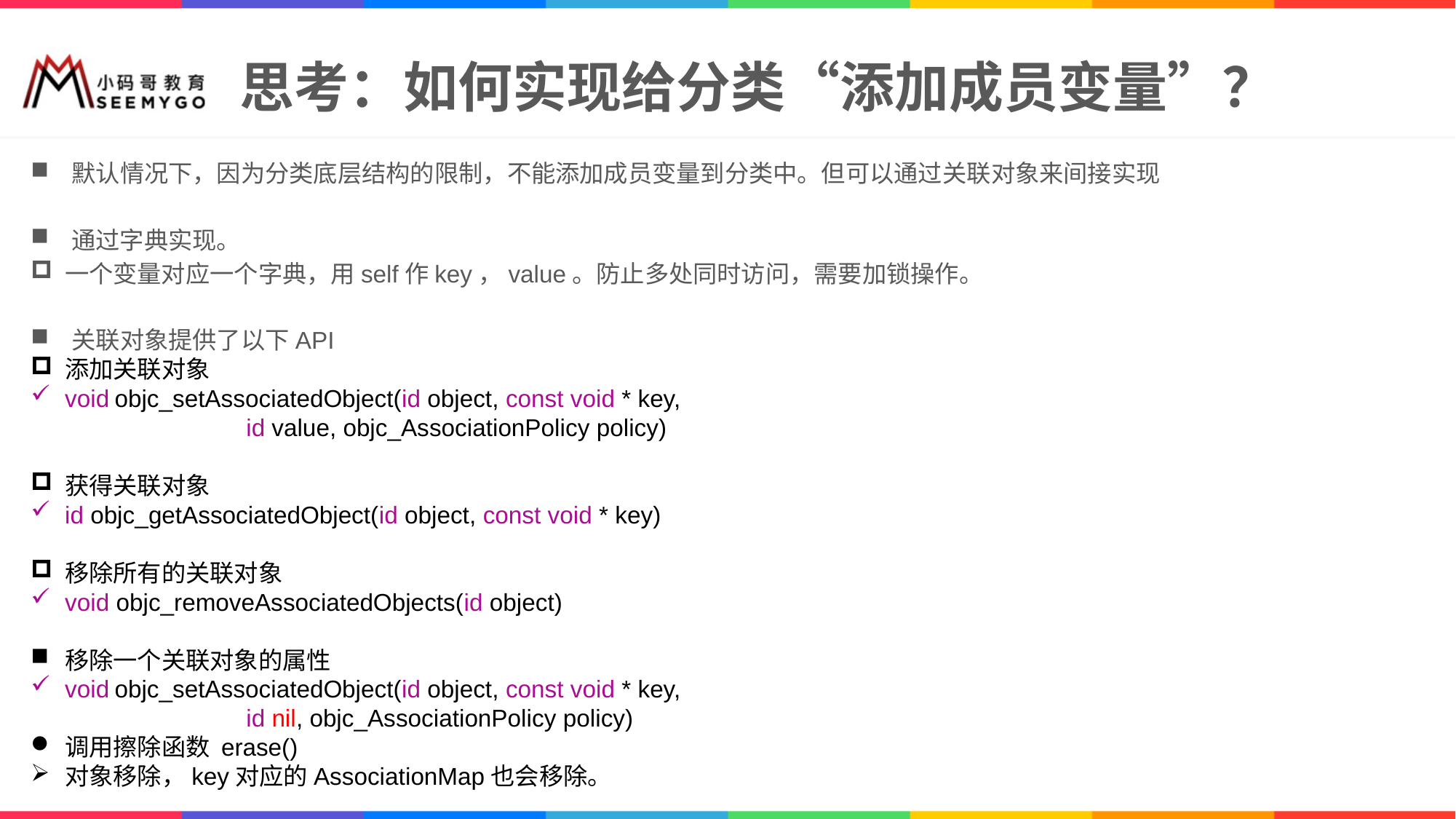

# 思考：如何实现给分类“添加成员变量”？
默认情况下，因为分类底层结构的限制，不能添加成员变量到分类中。但可以通过关联对象来间接实现

通过字典实现。
一个变量对应一个字典，用self作key，value。防止多处同时访问，需要加锁操作。

关联对象提供了以下API
添加关联对象
void objc_setAssociatedObject(id object, const void * key,
                                id value, objc_AssociationPolicy policy)

获得关联对象
id objc_getAssociatedObject(id object, const void * key)

移除所有的关联对象
void objc_removeAssociatedObjects(id object)

移除一个关联对象的属性
void objc_setAssociatedObject(id object, const void * key,
                                id nil, objc_AssociationPolicy policy)
调用擦除函数 erase()
对象移除，key对应的AssociationMap也会移除。